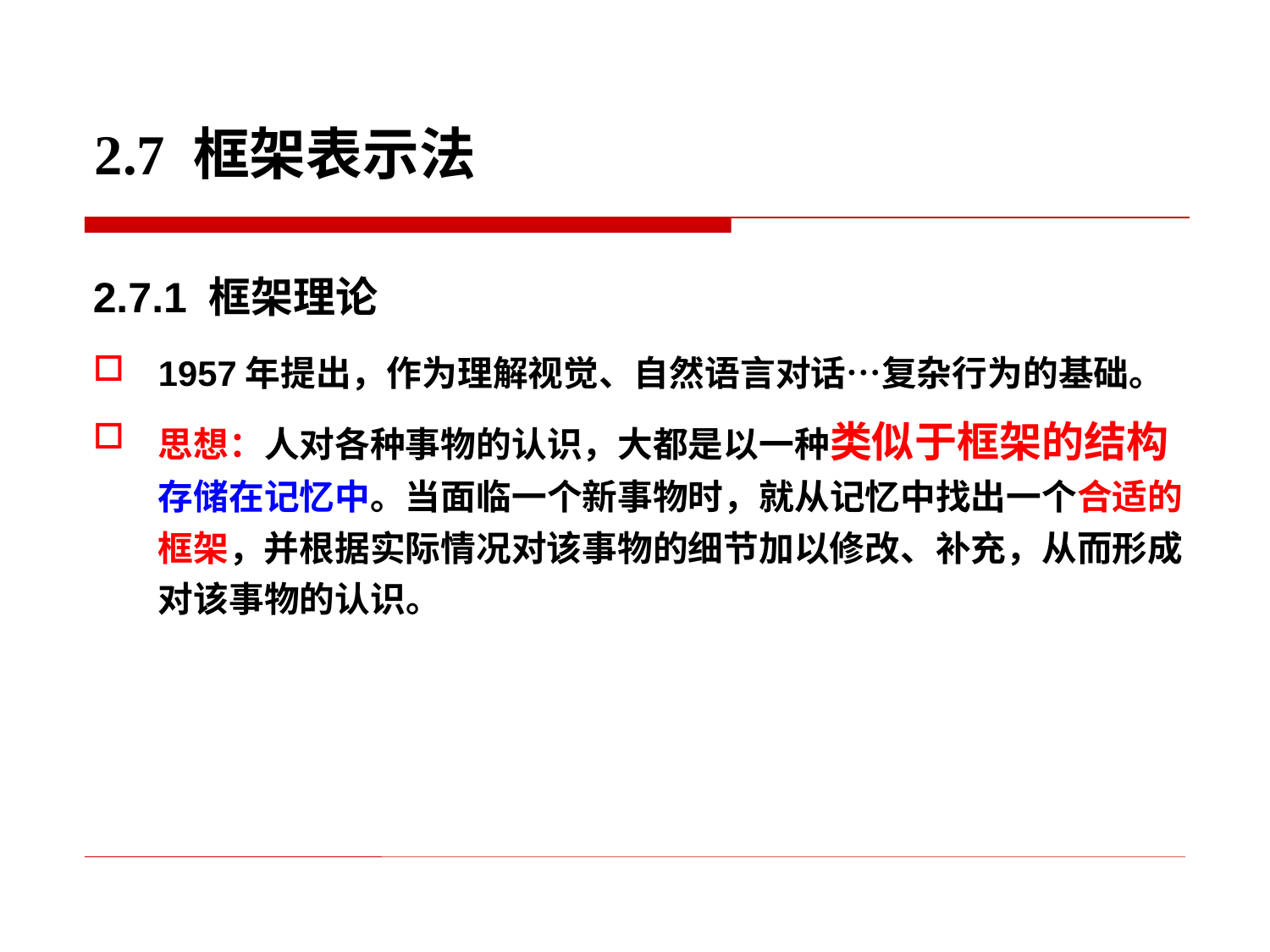

2.7 框架表示法
2.7.1 框架理论
1957年提出，作为理解视觉、自然语言对话…复杂行为的基础。
思想：人对各种事物的认识，大都是以一种类似于框架的结构存储在记忆中。当面临一个新事物时，就从记忆中找出一个合适的框架，并根据实际情况对该事物的细节加以修改、补充，从而形成对该事物的认识。